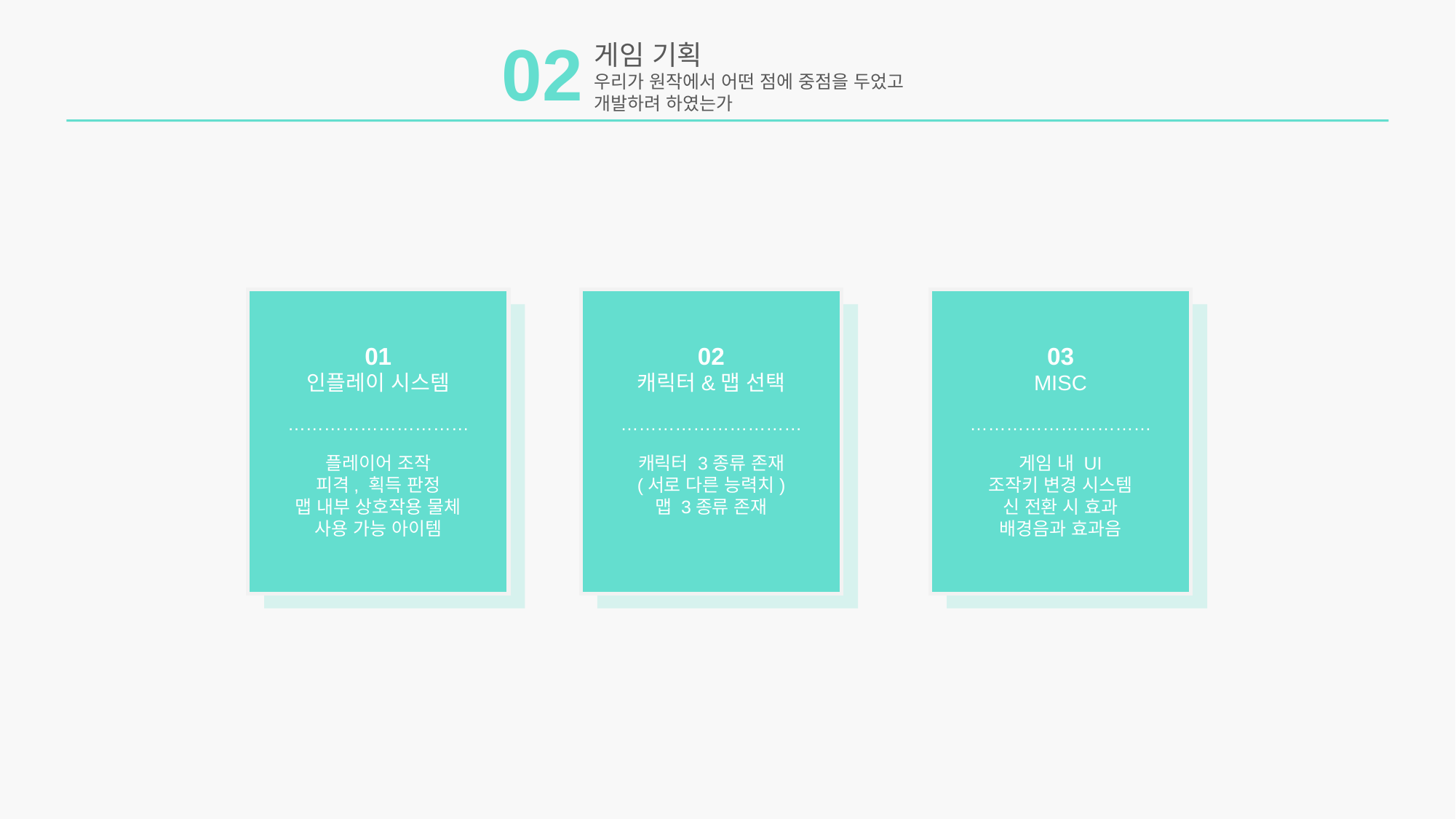

02
게임 기획
우리가 원작에서 어떤 점에 중점을 두었고
개발하려 하였는가

01
인플레이 시스템
02
캐릭터&맵 선택
03
MISC
…………………………

…………………………

…………………………

플레이어 조작
피격, 획득 판정
맵 내부 상호작용 물체
사용 가능 아이템

캐릭터 3종류 존재
(서로 다른 능력치)
맵 3종류 존재
게임 내 UI
조작키 변경 시스템
신 전환 시 효과
배경음과 효과음